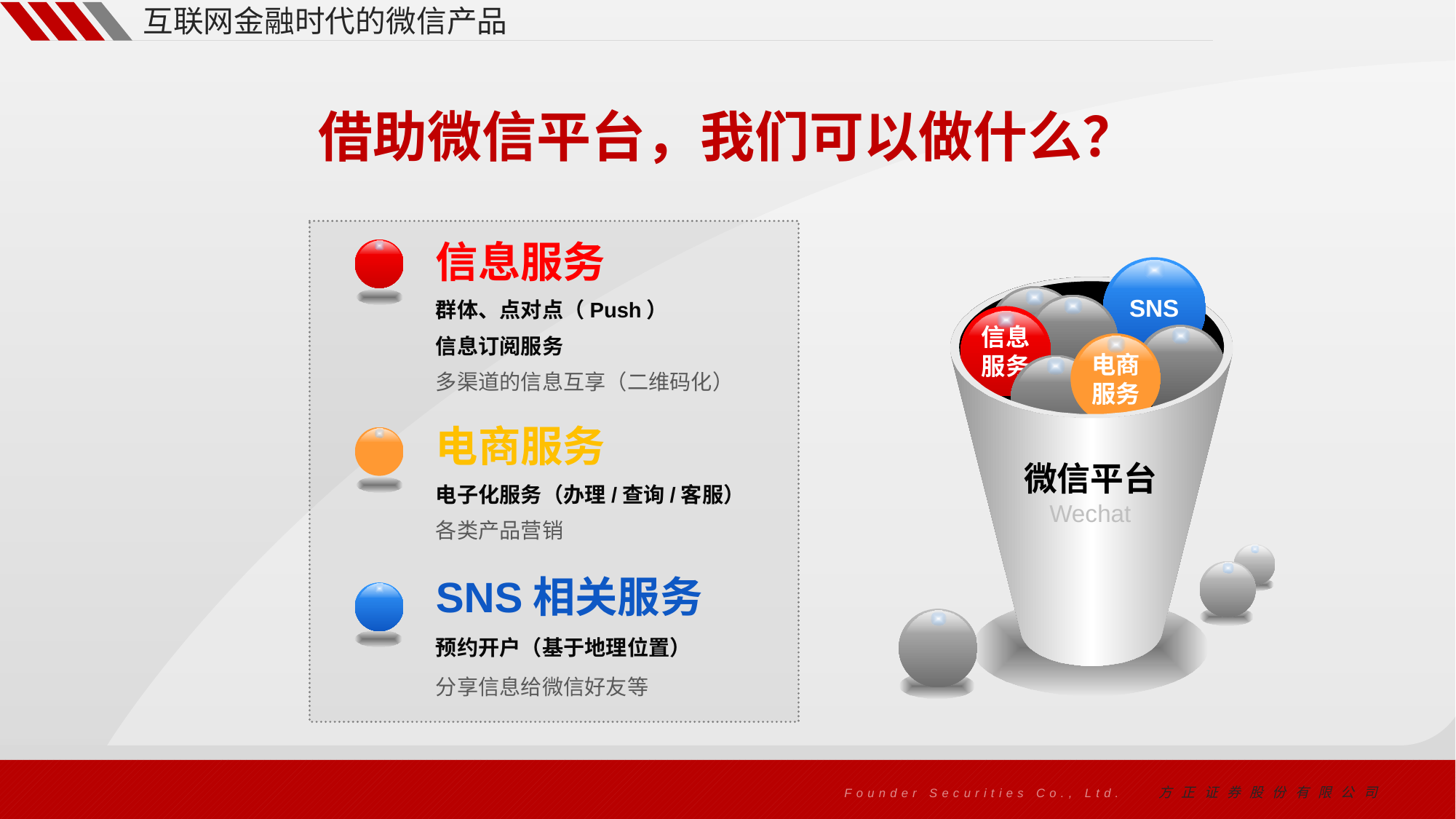

互联网金融时代的微信产品
借助微信平台，我们可以做什么？

信息服务
群体、点对点（Push）
信息订阅服务
多渠道的信息互享（二维码化）

电商服务
电子化服务（办理/查询/客服）
各类产品营销
SNS相关服务
预约开户（基于地理位置）
分享信息给微信好友等

SNS

信息
服务

电商
服务

微信平台
Wechat